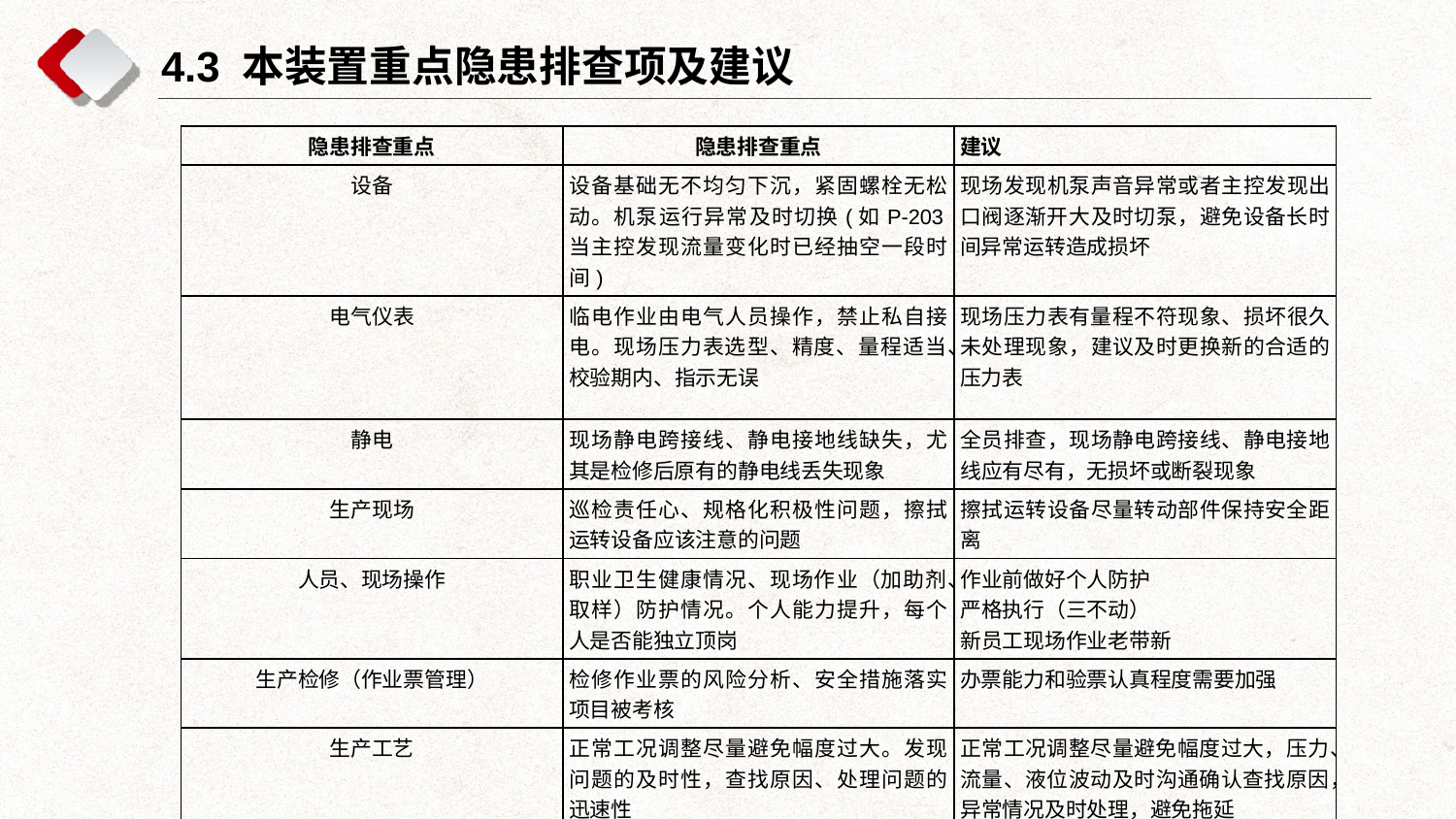

4.3 本装置重点隐患排查项及建议
| 隐患排查重点 | 隐患排查重点 | 建议 |
| --- | --- | --- |
| 设备 | 设备基础无不均匀下沉，紧固螺栓无松动。机泵运行异常及时切换(如P-203当主控发现流量变化时已经抽空一段时间) | 现场发现机泵声音异常或者主控发现出口阀逐渐开大及时切泵，避免设备长时间异常运转造成损坏 |
| 电气仪表 | 临电作业由电气人员操作，禁止私自接电。现场压力表选型、精度、量程适当、校验期内、指示无误 | 现场压力表有量程不符现象、损坏很久未处理现象，建议及时更换新的合适的压力表 |
| 静电 | 现场静电跨接线、静电接地线缺失，尤其是检修后原有的静电线丢失现象 | 全员排查，现场静电跨接线、静电接地线应有尽有，无损坏或断裂现象 |
| 生产现场 | 巡检责任心、规格化积极性问题，擦拭运转设备应该注意的问题 | 擦拭运转设备尽量转动部件保持安全距离 |
| 人员、现场操作 | 职业卫生健康情况、现场作业（加助剂、取样）防护情况。个人能力提升，每个人是否能独立顶岗 | 作业前做好个人防护 严格执行（三不动） 新员工现场作业老带新 |
| 生产检修（作业票管理） | 检修作业票的风险分析、安全措施落实项目被考核 | 办票能力和验票认真程度需要加强 |
| 生产工艺 | 正常工况调整尽量避免幅度过大。发现问题的及时性，查找原因、处理问题的迅速性 | 正常工况调整尽量避免幅度过大，压力、流量、液位波动及时沟通确认查找原因，异常情况及时处理，避免拖延 |
| 交接班 | 现场交接班和交接班记录内容的全面性、准确性不够 | 交接班要全面、准确，不得漏项 |